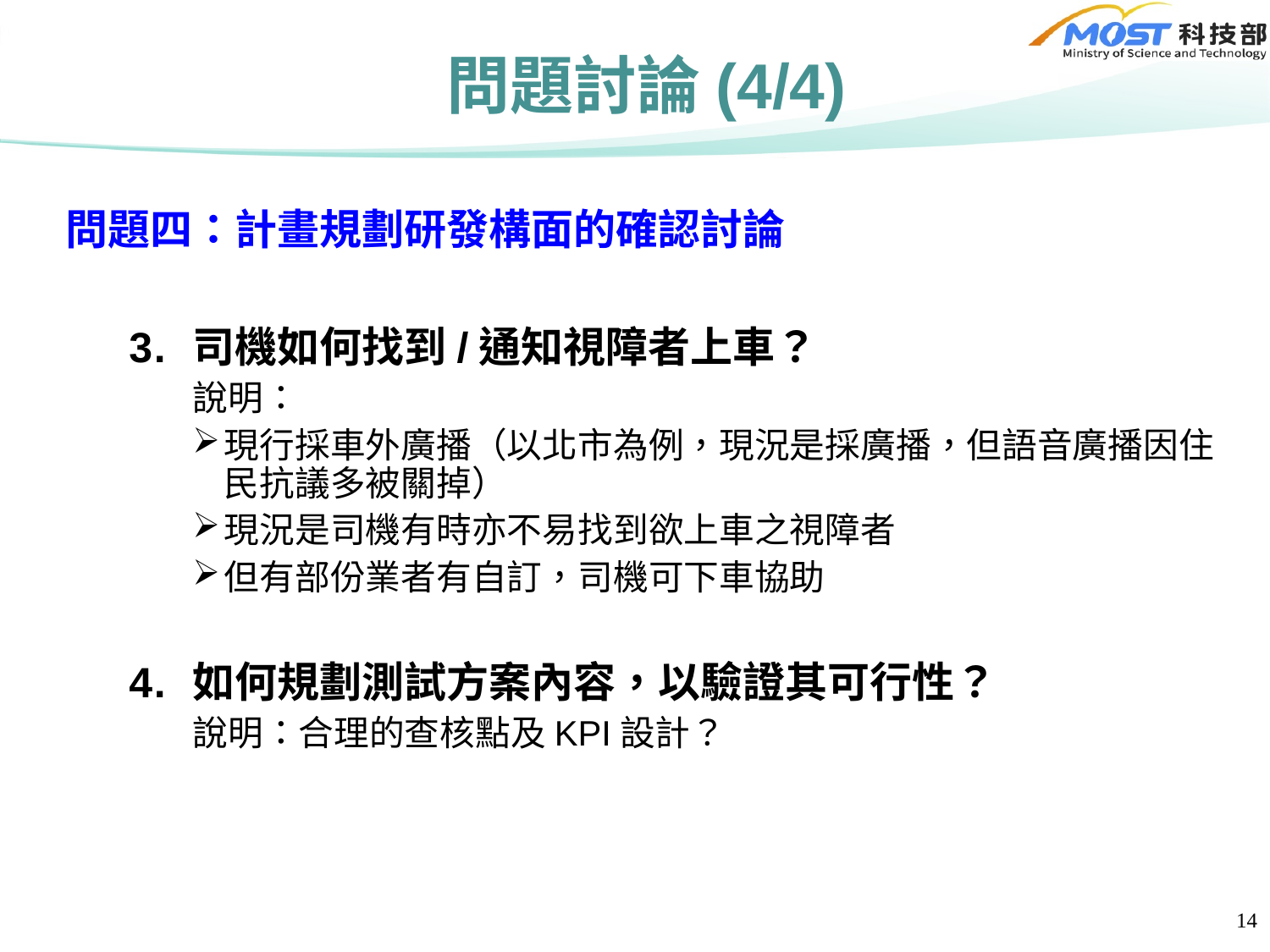

# 問題討論(4/4)
問題四：計畫規劃研發構面的確認討論

司機如何找到/通知視障者上車？
說明：
現行採車外廣播（以北市為例，現況是採廣播，但語音廣播因住民抗議多被關掉）
現況是司機有時亦不易找到欲上車之視障者
但有部份業者有自訂，司機可下車協助

如何規劃測試方案內容，以驗證其可行性？
說明：合理的查核點及KPI設計？

14